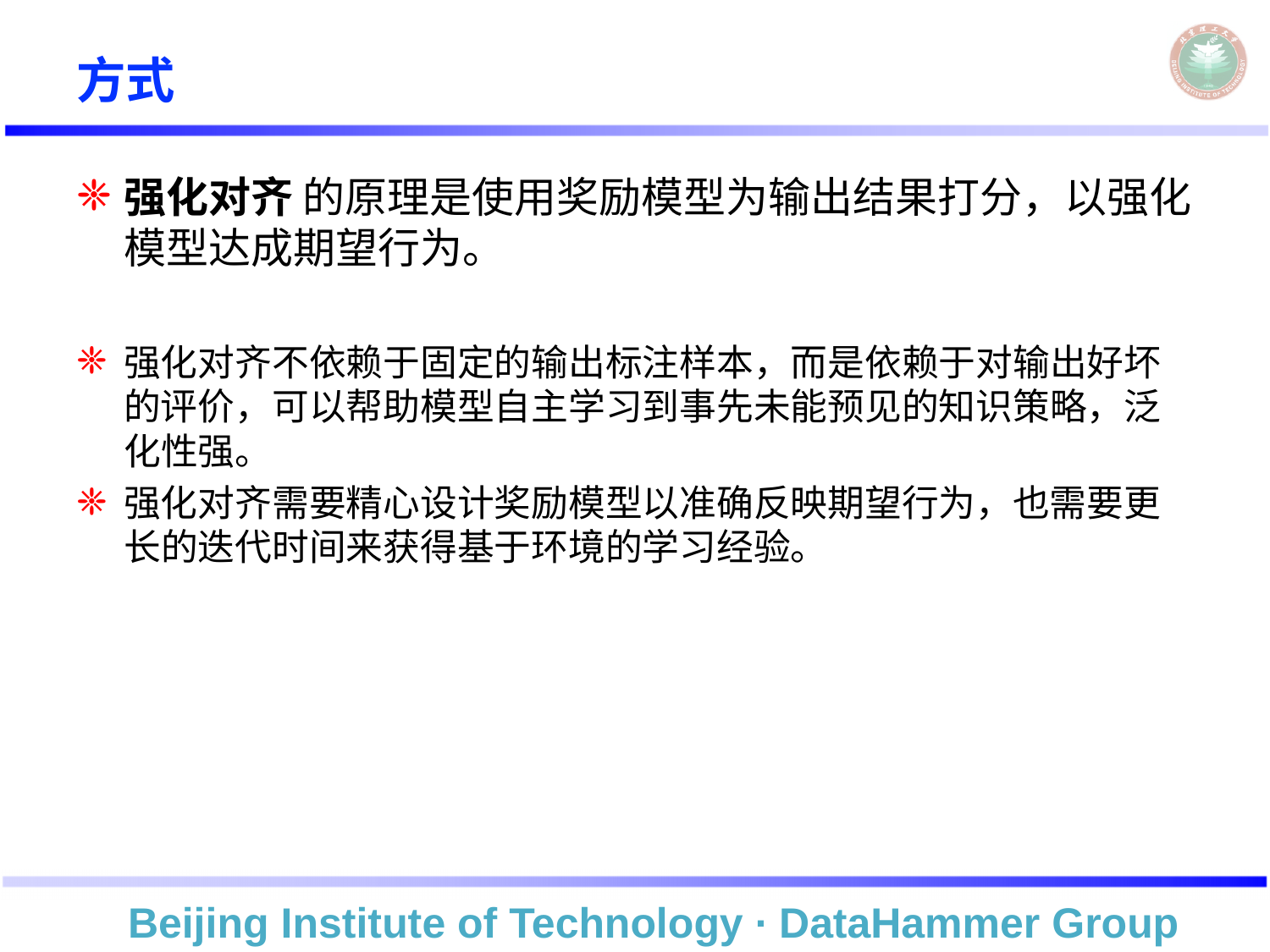

# 方式
强化对齐 的原理是使用奖励模型为输出结果打分，以强化模型达成期望行为。

强化对齐不依赖于固定的输出标注样本，而是依赖于对输出好坏的评价，可以帮助模型自主学习到事先未能预见的知识策略，泛化性强。
强化对齐需要精心设计奖励模型以准确反映期望行为，也需要更长的迭代时间来获得基于环境的学习经验。